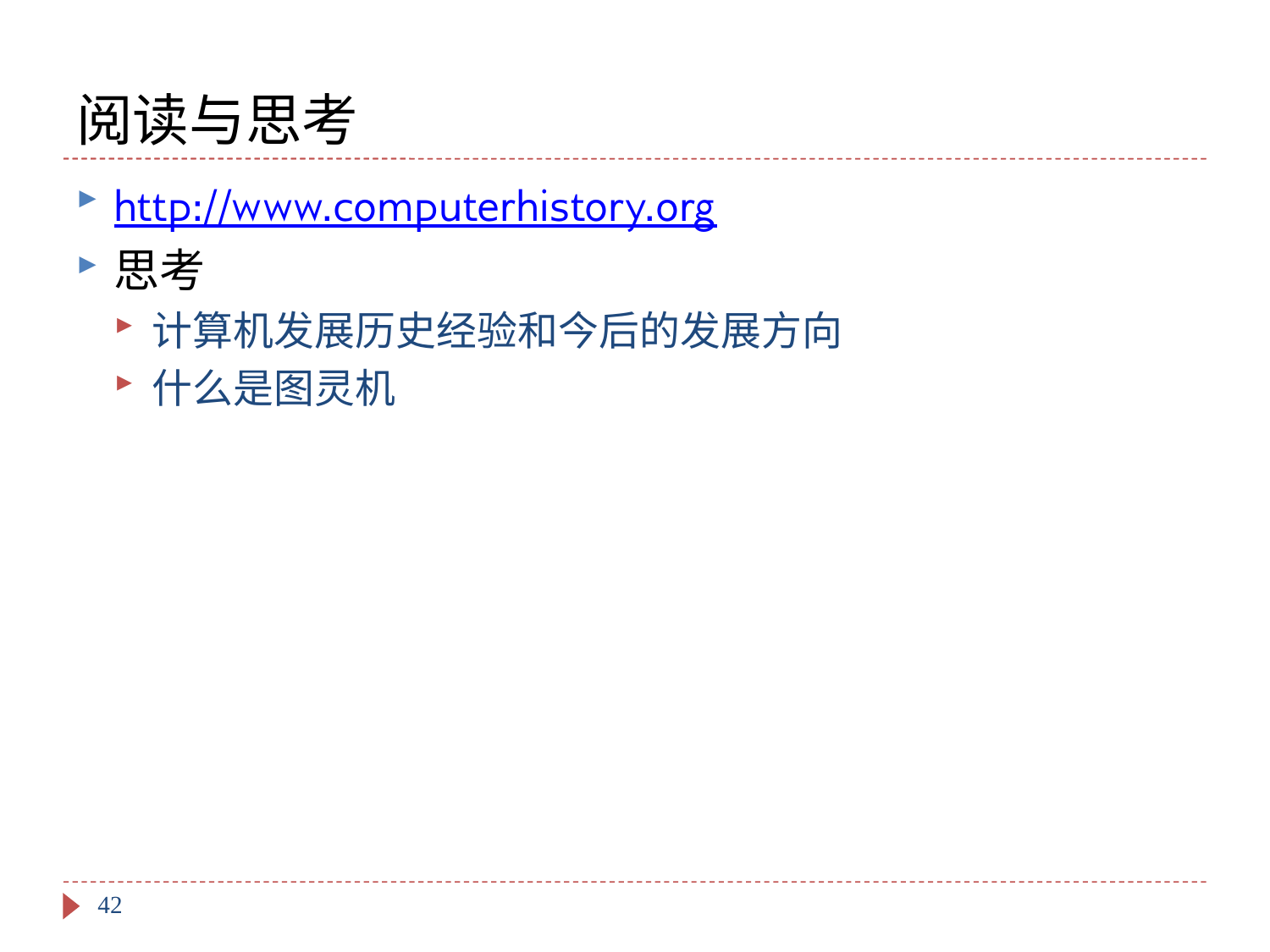

# 阅读与思考
http://www.computerhistory.org
思考
计算机发展历史经验和今后的发展方向
什么是图灵机
42